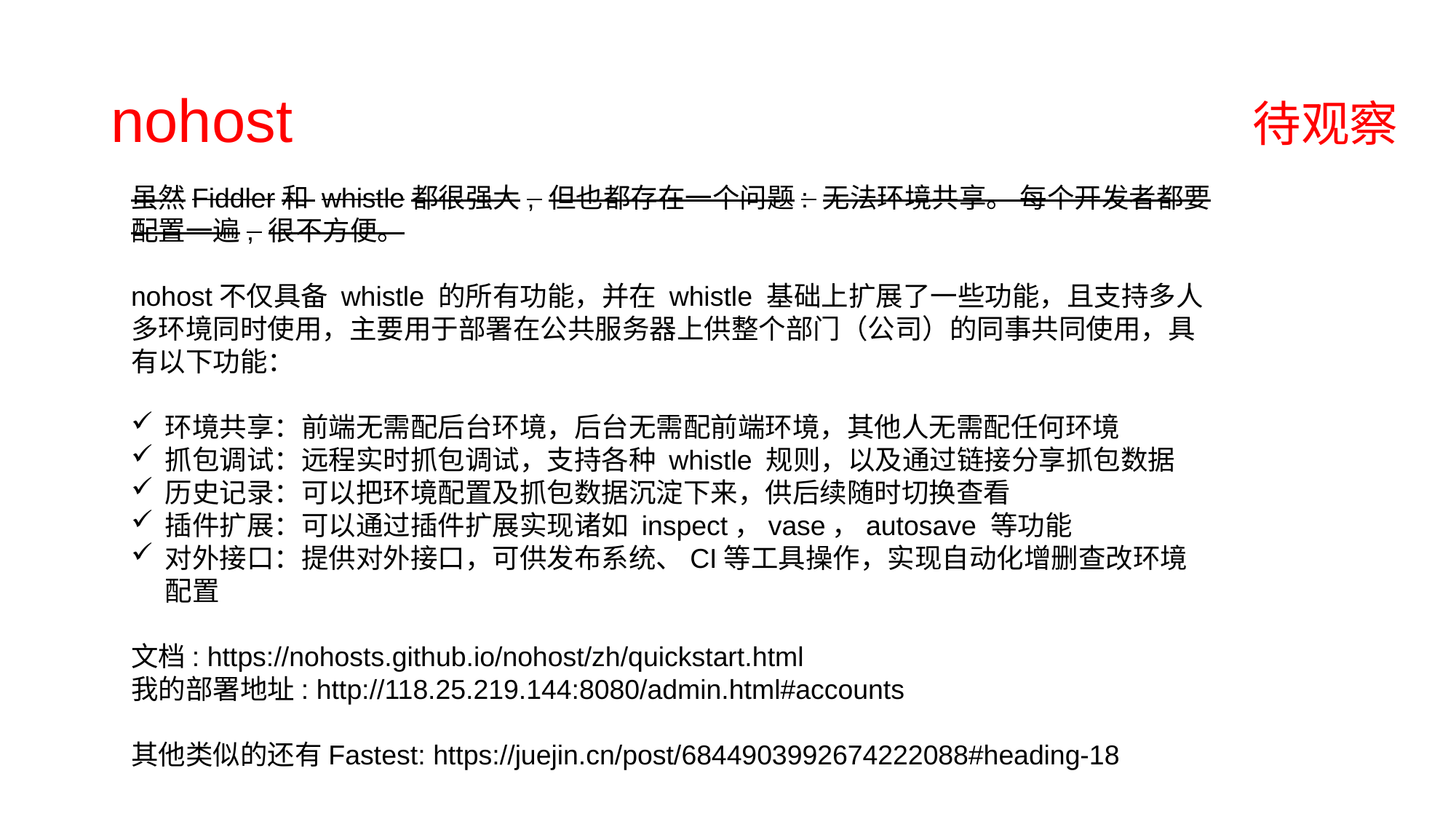

# nohost
待观察
虽然Fiddler和 whistle都很强大, 但也都存在一个问题: 无法环境共享。 每个开发者都要配置一遍, 很不方便。

nohost不仅具备 whistle 的所有功能，并在 whistle 基础上扩展了一些功能，且支持多人多环境同时使用，主要用于部署在公共服务器上供整个部门（公司）的同事共同使用，具有以下功能：

环境共享：前端无需配后台环境，后台无需配前端环境，其他人无需配任何环境
抓包调试：远程实时抓包调试，支持各种 whistle 规则，以及通过链接分享抓包数据
历史记录：可以把环境配置及抓包数据沉淀下来，供后续随时切换查看
插件扩展：可以通过插件扩展实现诸如 inspect，vase，autosave 等功能
对外接口：提供对外接口，可供发布系统、CI等工具操作，实现自动化增删查改环境配置

文档: https://nohosts.github.io/nohost/zh/quickstart.html
我的部署地址: http://118.25.219.144:8080/admin.html#accounts

其他类似的还有Fastest: https://juejin.cn/post/6844903992674222088#heading-18